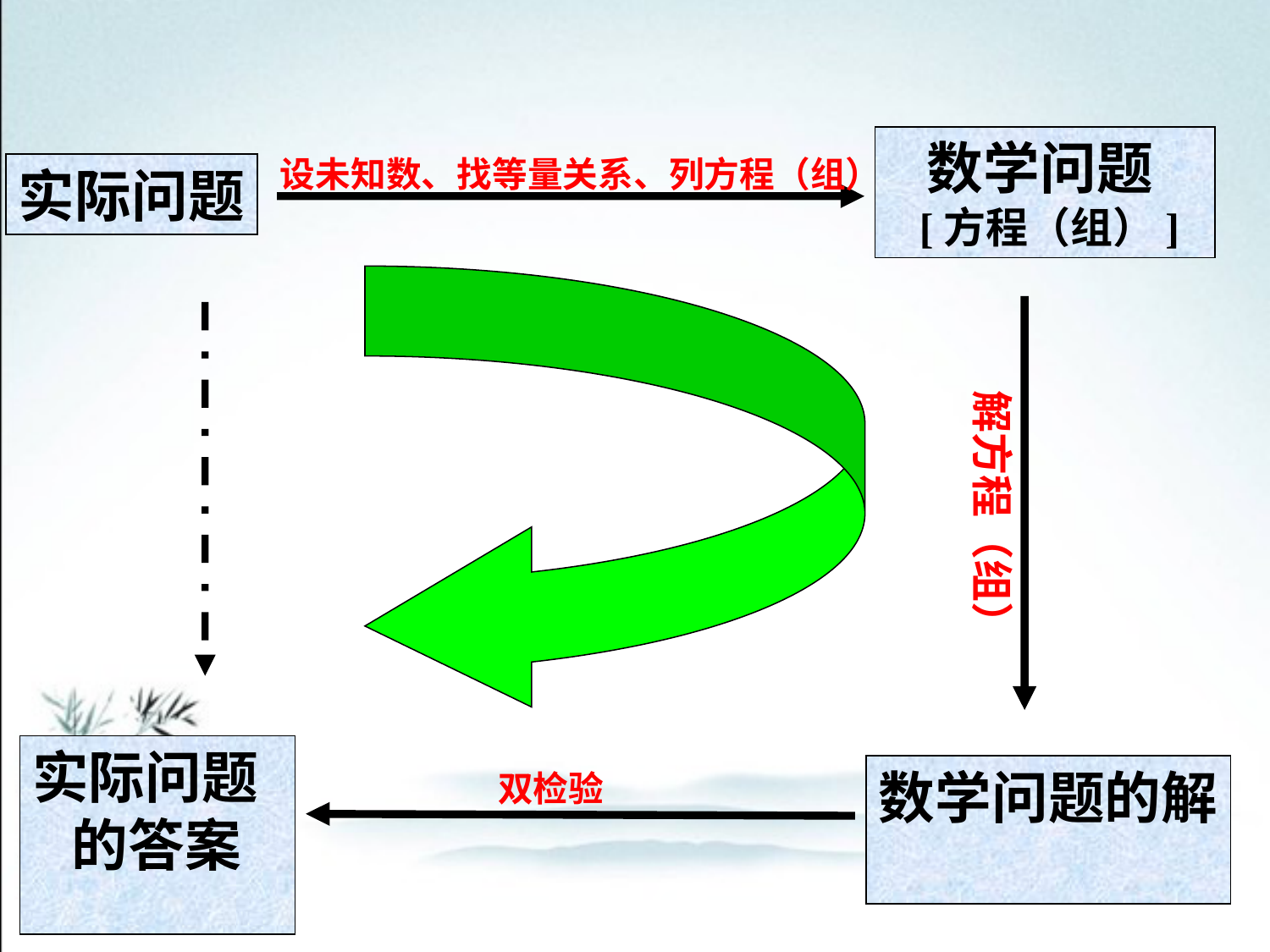

数学问题
   [方程（组）]
   设未知数、找等量关系、列方程（组）

实际问题

解方程（组）

实际问题
  的答案
数学问题的解

双检验